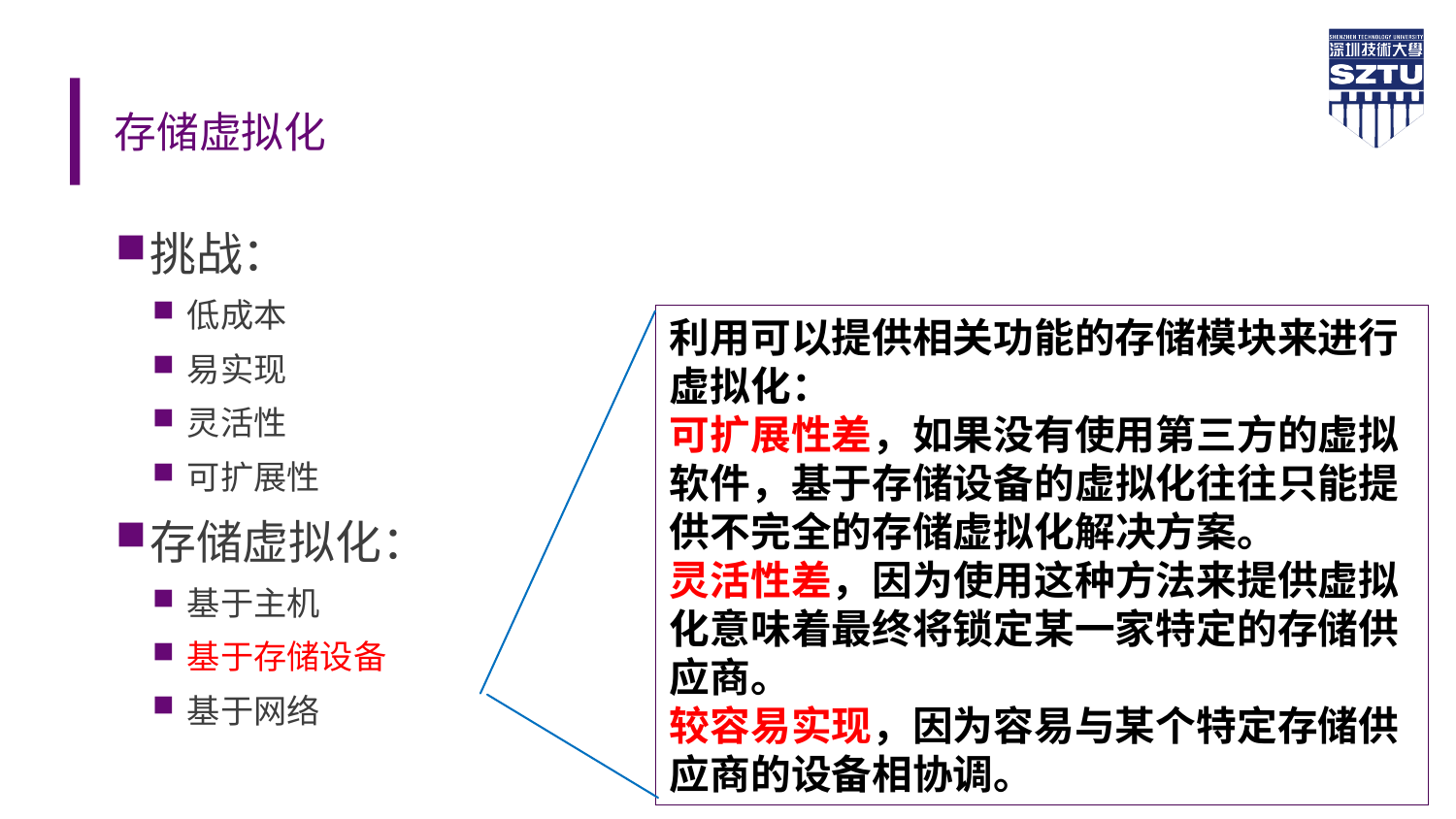

# 存储虚拟化
挑战：
低成本
易实现
灵活性
可扩展性
存储虚拟化：
基于主机
基于存储设备
基于网络

利用可以提供相关功能的存储模块来进行虚拟化：
可扩展性差，如果没有使用第三方的虚拟软件，基于存储设备的虚拟化往往只能提供不完全的存储虚拟化解决方案。
灵活性差，因为使用这种方法来提供虚拟化意味着最终将锁定某一家特定的存储供应商。
较容易实现，因为容易与某个特定存储供应商的设备相协调。